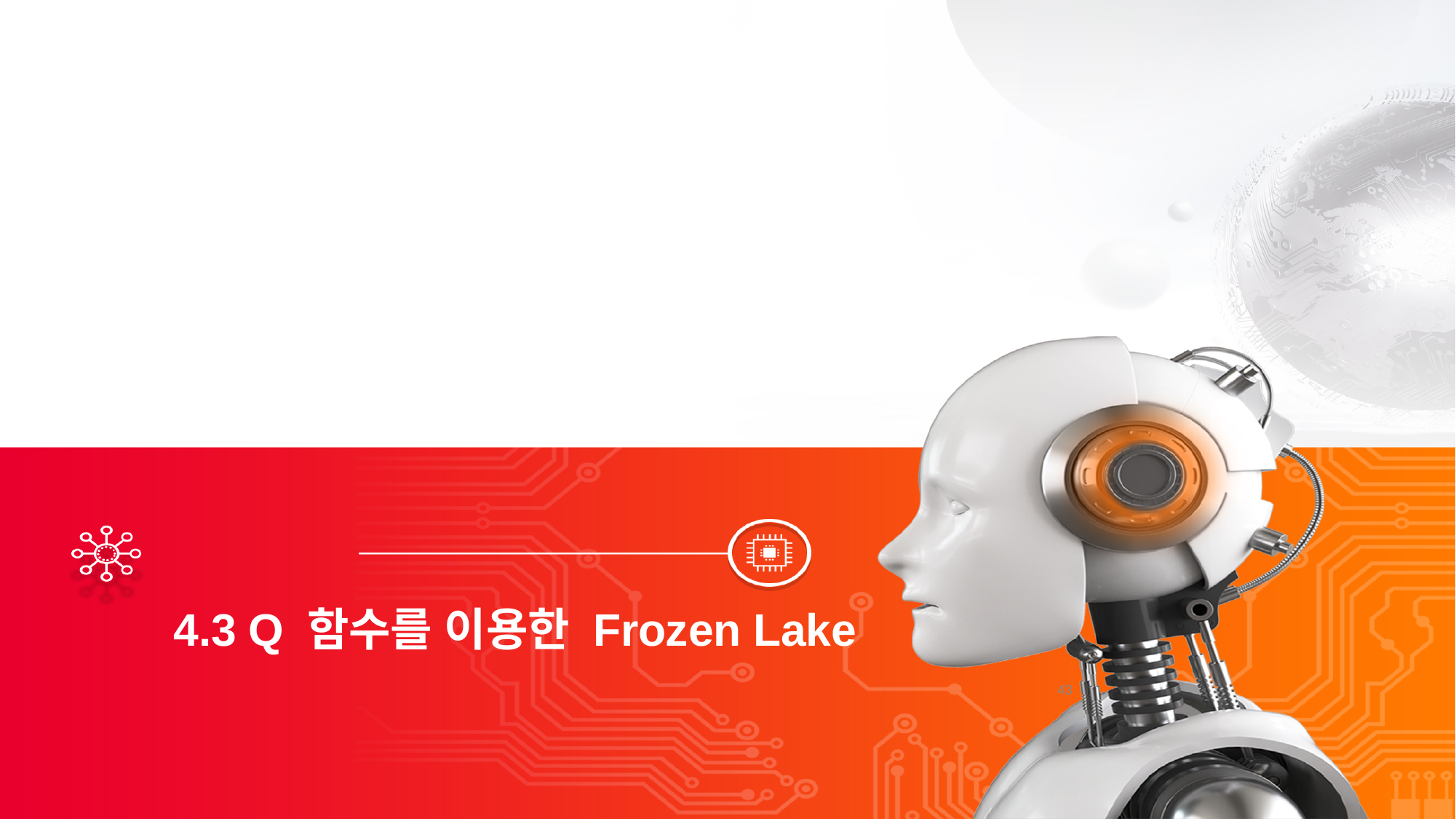

4.3 Q 함수를 이용한 Frozen Lake
43